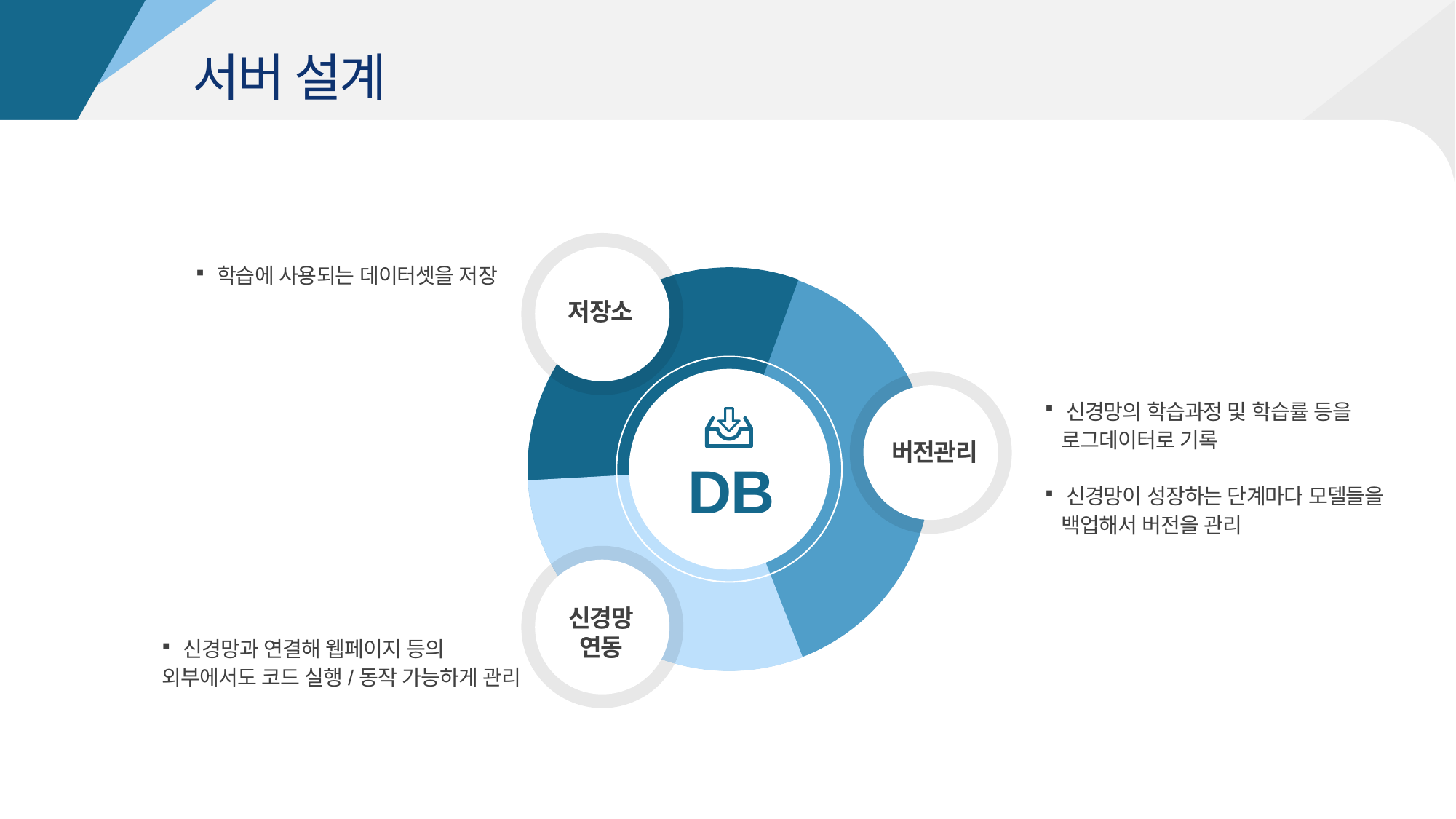

서버 설계

저장소
 신경망의 학습과정 및 학습률 등을
  로그데이터로 기록

 신경망이 성장하는 단계마다 모델들을
  백업해서 버전을 관리

 신경망과 연결해 웹페이지 등의
외부에서도 코드 실행/동작 가능하게 관리
 학습에 사용되는 데이터셋을 저장

버전관리

DB

신경망
연동